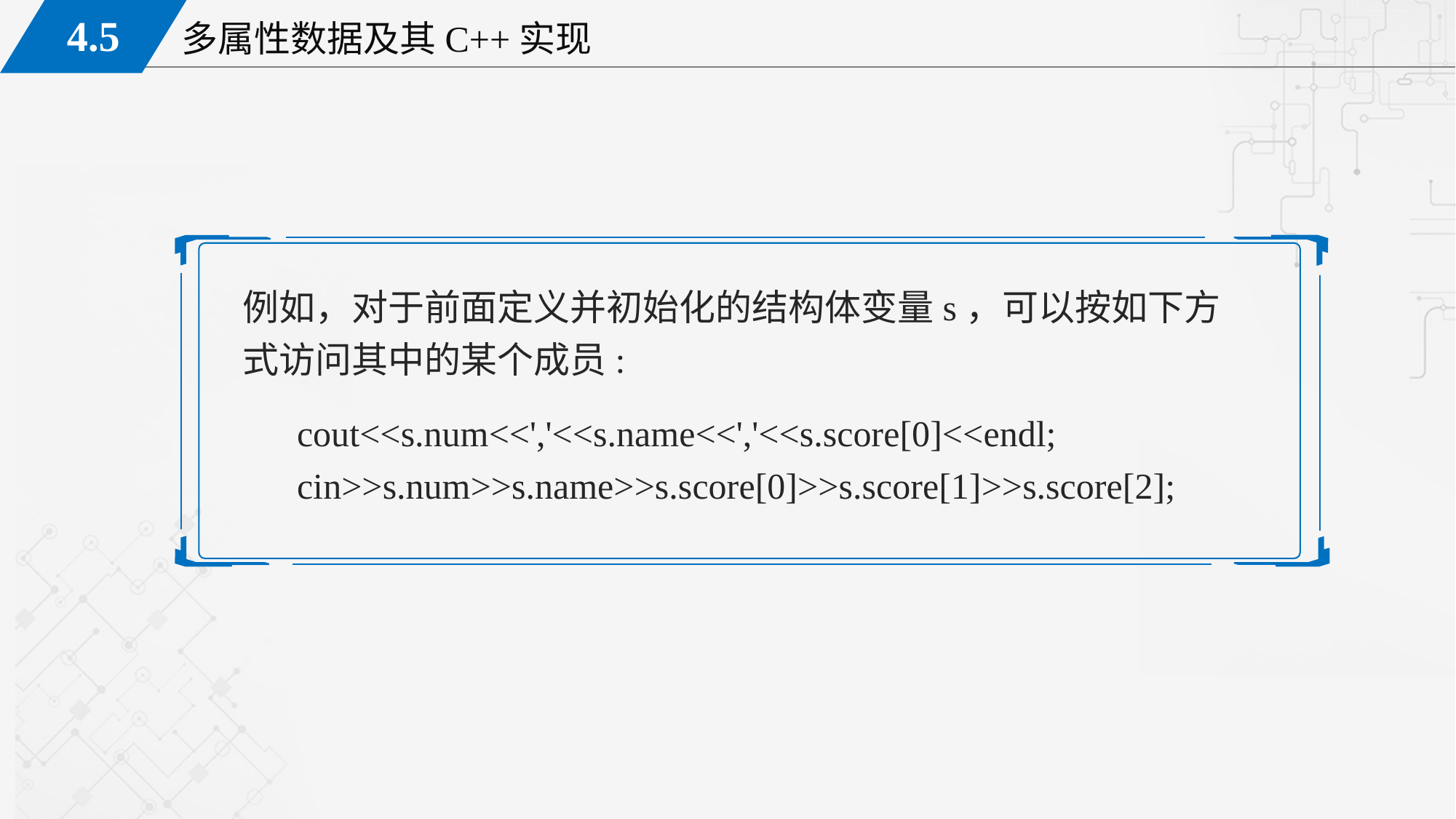

例如，对于前面定义并初始化的结构体变量s，可以按如下方式访问其中的某个成员:
cout<<s.num<<','<<s.name<<','<<s.score[0]<<endl;
cin>>s.num>>s.name>>s.score[0]>>s.score[1]>>s.score[2];